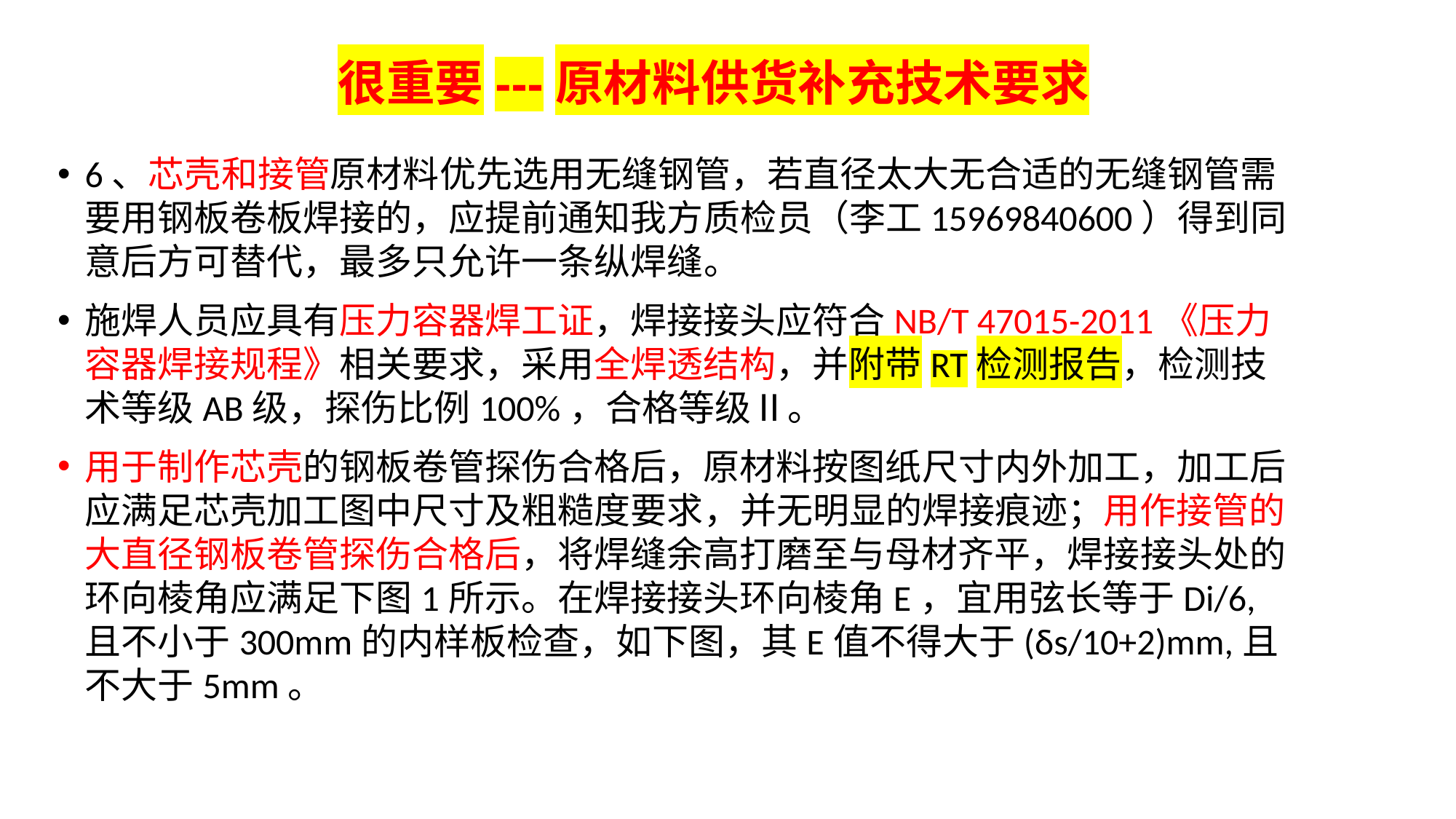

# 很重要---原材料供货补充技术要求
6、芯壳和接管原材料优先选用无缝钢管，若直径太大无合适的无缝钢管需要用钢板卷板焊接的，应提前通知我方质检员（李工15969840600）得到同意后方可替代，最多只允许一条纵焊缝。
施焊人员应具有压力容器焊工证，焊接接头应符合NB/T 47015-2011《压力容器焊接规程》相关要求，采用全焊透结构，并附带RT检测报告，检测技术等级AB级，探伤比例100%，合格等级Ⅱ。
用于制作芯壳的钢板卷管探伤合格后，原材料按图纸尺寸内外加工，加工后应满足芯壳加工图中尺寸及粗糙度要求，并无明显的焊接痕迹；用作接管的大直径钢板卷管探伤合格后，将焊缝余高打磨至与母材齐平，焊接接头处的环向棱角应满足下图1所示。在焊接接头环向棱角E，宜用弦长等于Di/6,且不小于300mm的内样板检查，如下图，其E值不得大于(δs/10+2)mm,且不大于5mm。